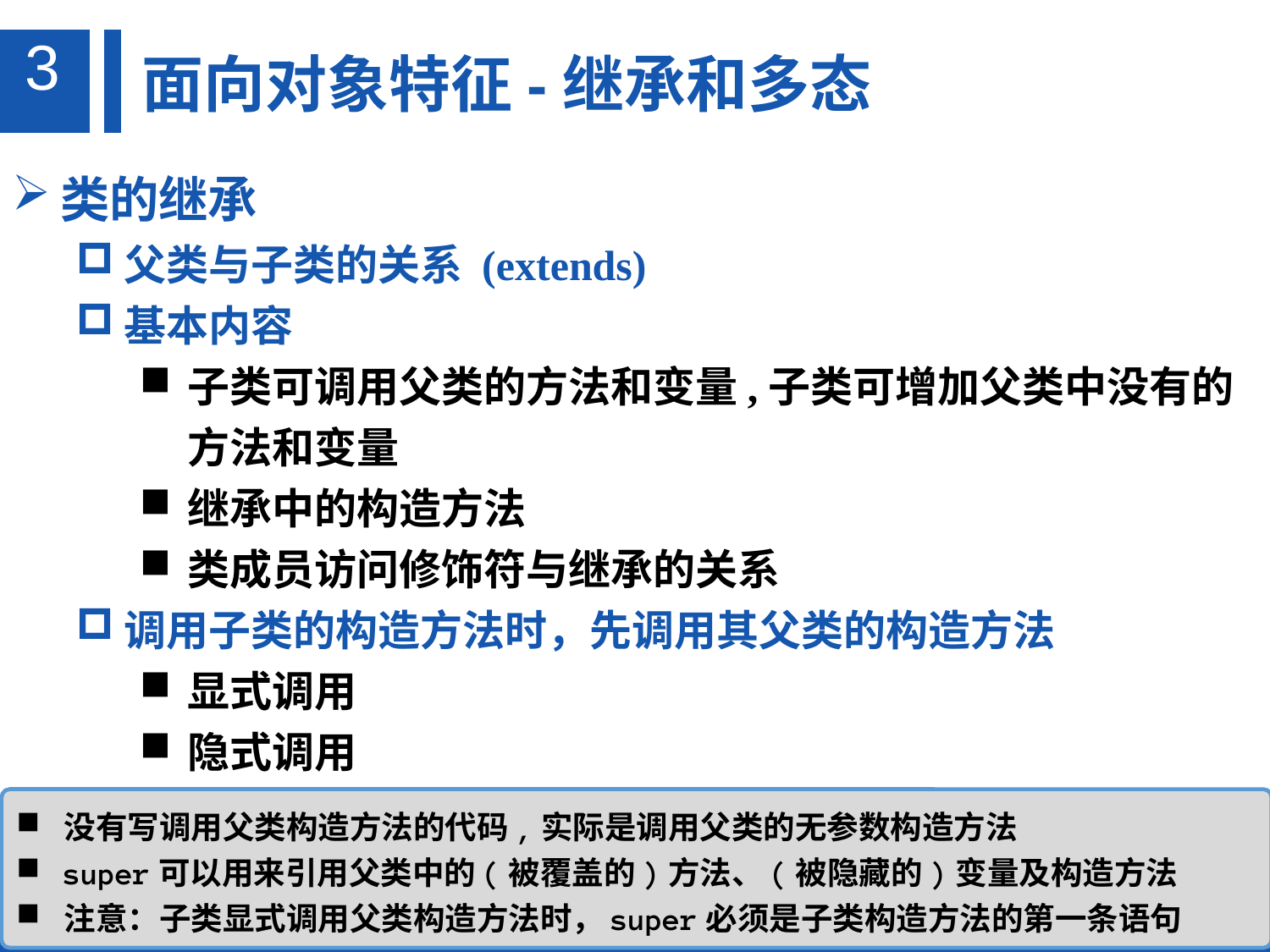

3
面向对象特征-继承和多态
类的继承
父类与子类的关系 (extends)
基本内容
子类可调用父类的方法和变量,子类可增加父类中没有的方法和变量
继承中的构造方法
类成员访问修饰符与继承的关系
调用子类的构造方法时，先调用其父类的构造方法
显式调用
隐式调用

没有写调用父类构造方法的代码,实际是调用父类的无参数构造方法
super可以用来引用父类中的(被覆盖的)方法、(被隐藏的)变量及构造方法
注意：子类显式调用父类构造方法时，super必须是子类构造方法的第一条语句